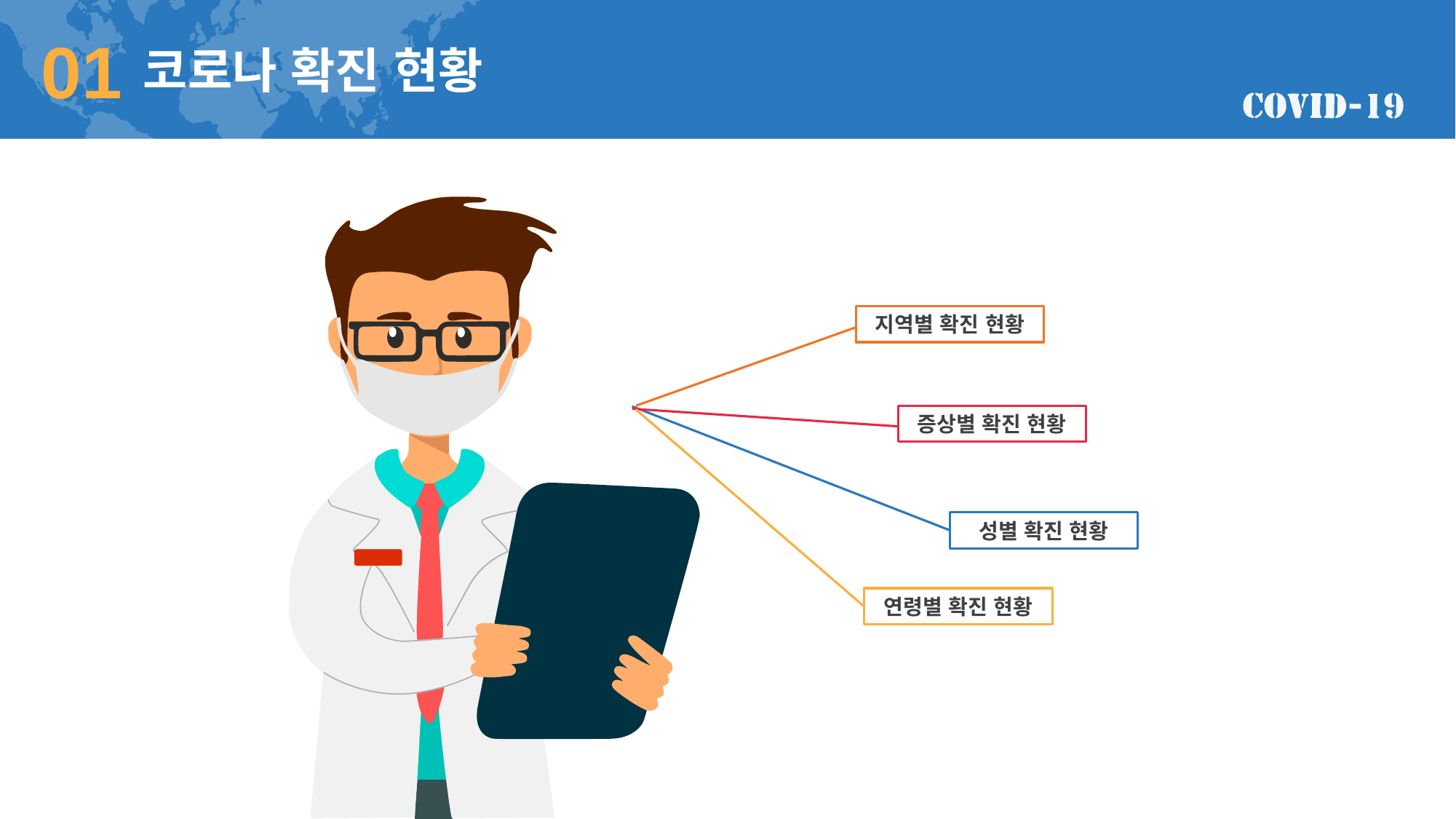

01
코로나 확진 현황

지역별 확진 현황
증상별 확진 현황
성별 확진 현황
연령별 확진 현황